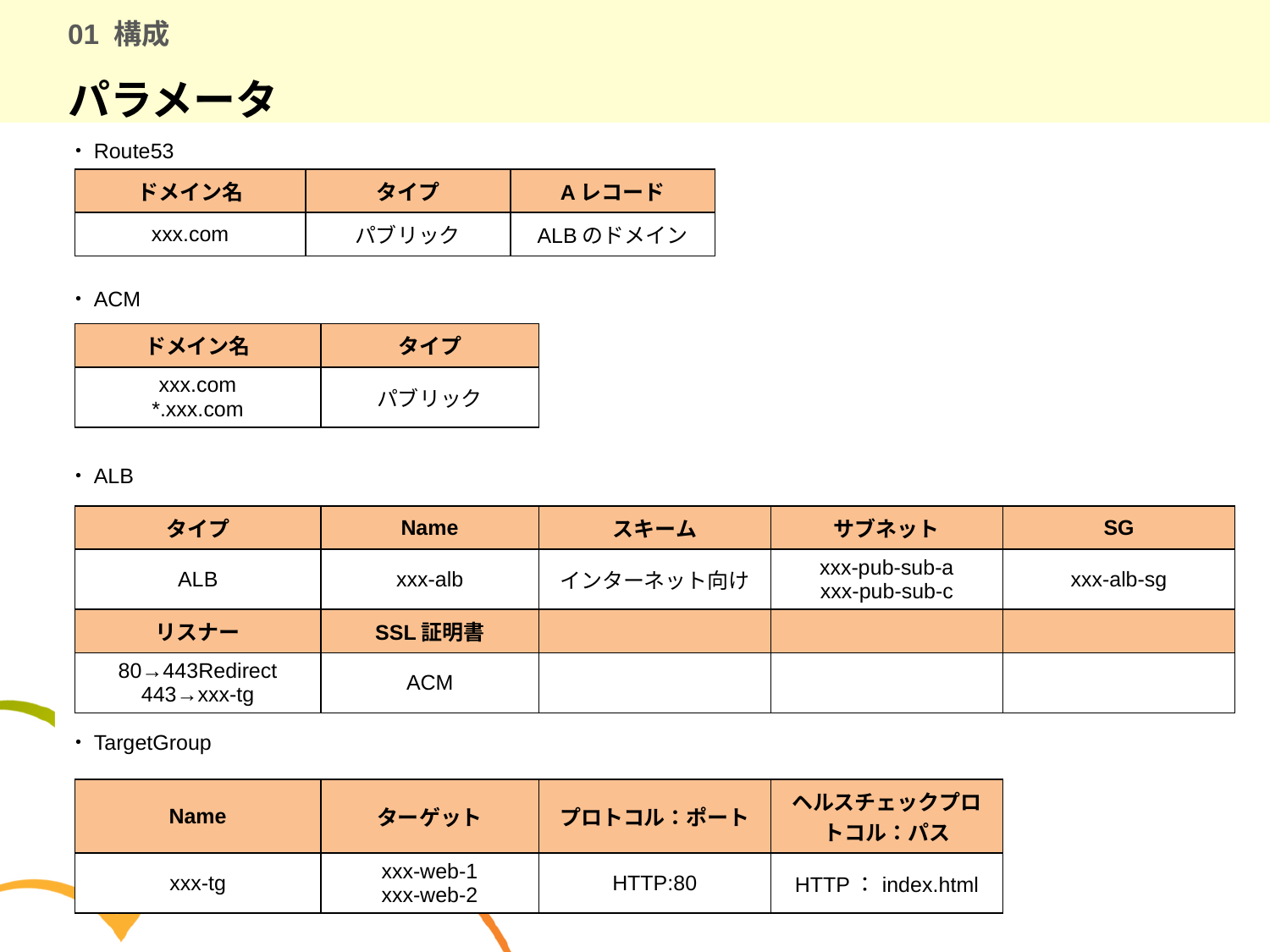

# 01 構成
パラメータ
・Route53

・ACM

・ALB

・TargetGroup

| ドメイン名 | タイプ | Aレコード |
| --- | --- | --- |
| xxx.com | パブリック | ALBのドメイン |
| ドメイン名 | タイプ |
| --- | --- |
| xxx.com \*.xxx.com | パブリック |
| タイプ | Name | スキーム | サブネット | SG |
| --- | --- | --- | --- | --- |
| ALB | xxx-alb | インターネット向け | xxx-pub-sub-a xxx-pub-sub-c | xxx-alb-sg |
| リスナー | SSL証明書 |  |  |  |
| 80→443Redirect 443→xxx-tg | ACM |  |  |  |
| Name | ターゲット | プロトコル：ポート | ヘルスチェックプロトコル：パス |
| --- | --- | --- | --- |
| xxx-tg | xxx-web-1 xxx-web-2 | HTTP:80 | HTTP：index.html |